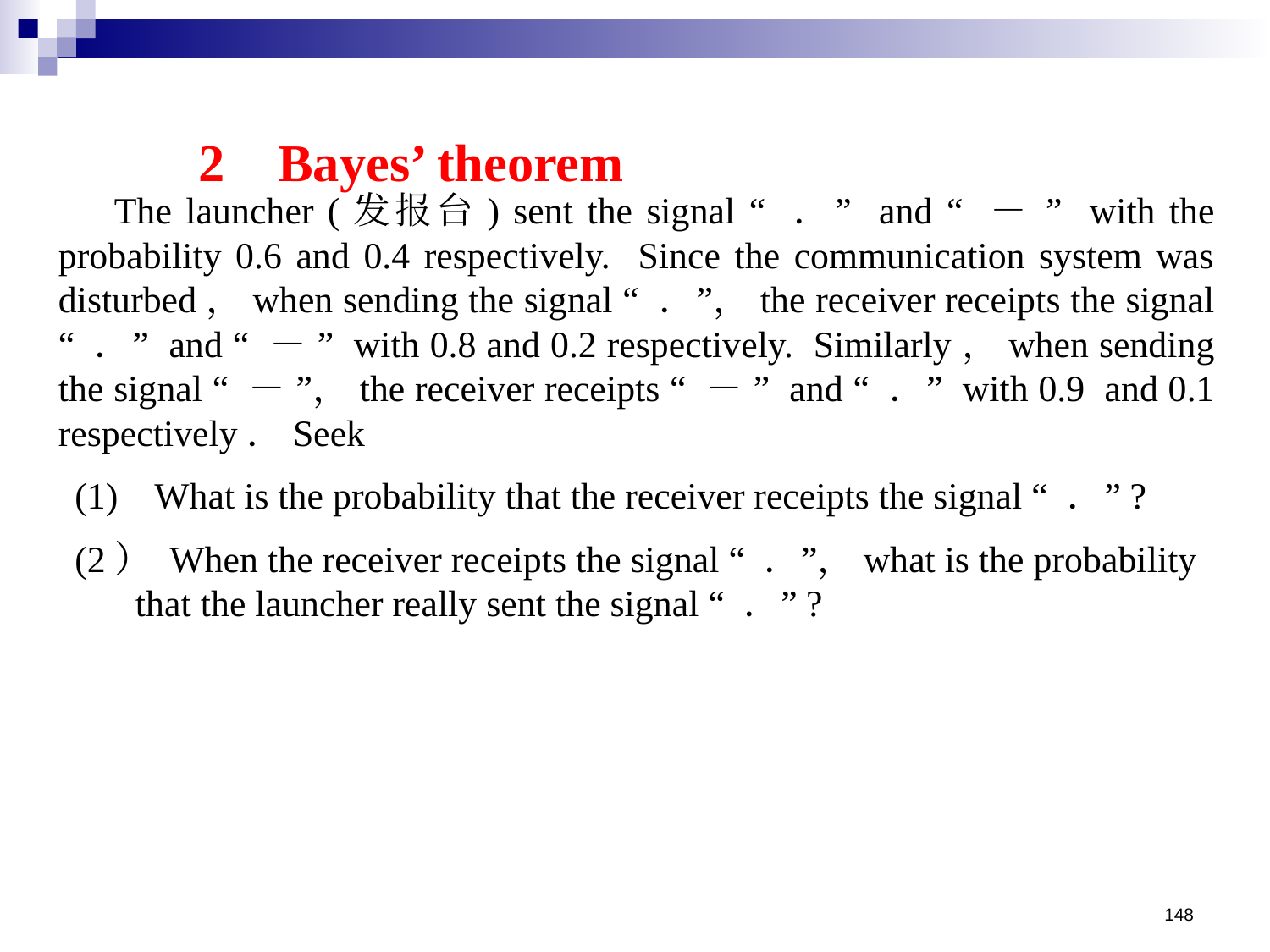

2    Bayes’ theorem
    The launcher (发报台) sent the signal “ ．” and “ － ” with the probability 0.6 and 0.4 respectively.  Since the communication system was disturbed，when sending the signal “ ．”，the receiver receipts the signal “ ．” and “ － ” with 0.8 and 0.2 respectively.  Similarly，when sending the signal “ － ”，the receiver receipts “ － ” and “ ．” with 0.9  and 0.1 respectively．Seek
(1)    What is the probability that the receiver receipts the signal “ ．”?
(2） When the receiver receipts the signal “ ．”，what is the probability that the launcher really sent the signal “ ．”?
148